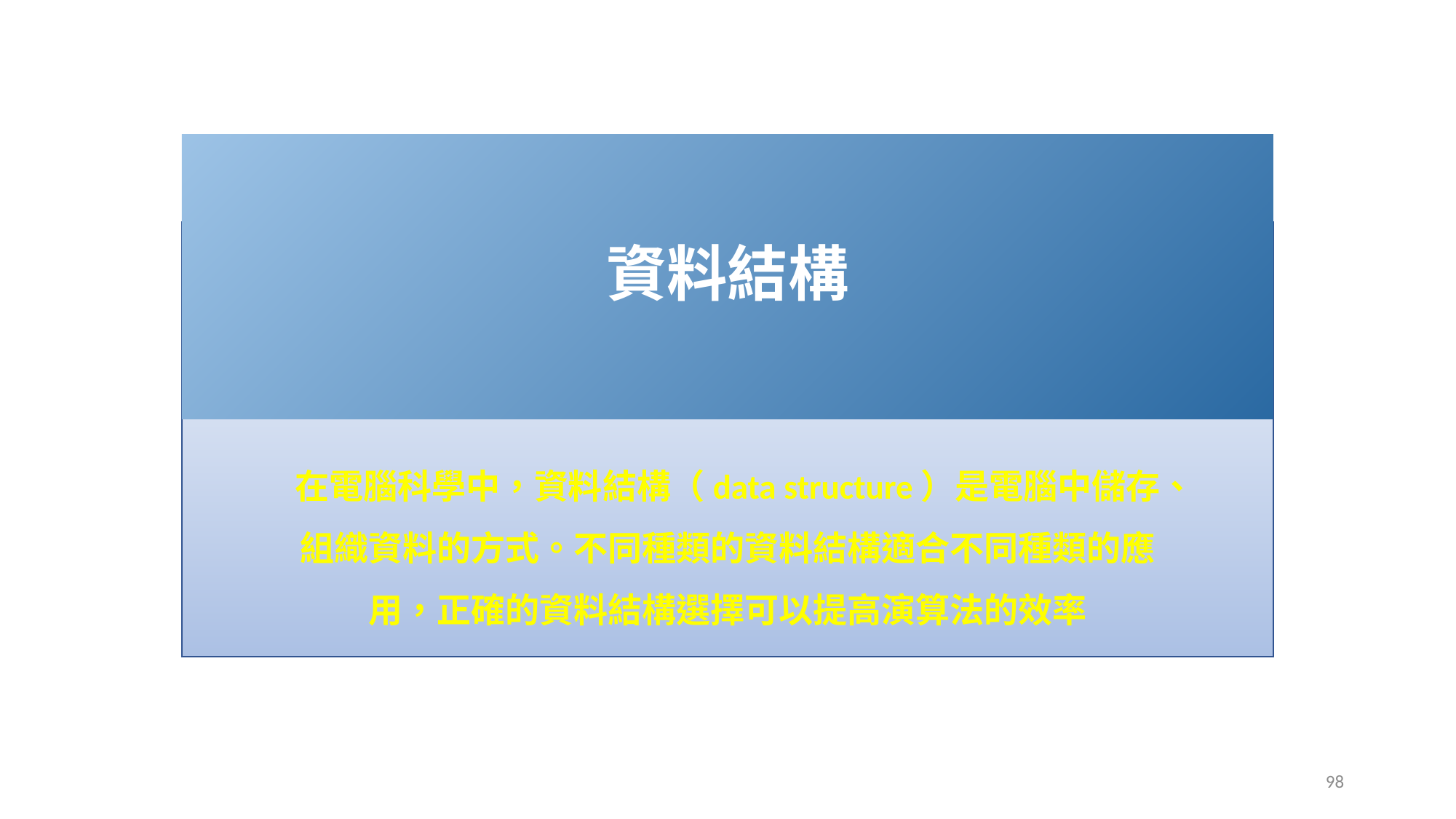

# 資料結構

在電腦科學中，資料結構（data structure）是電腦中儲存、組織資料的方式。不同種類的資料結構適合不同種類的應用，正確的資料結構選擇可以提高演算法的效率
98